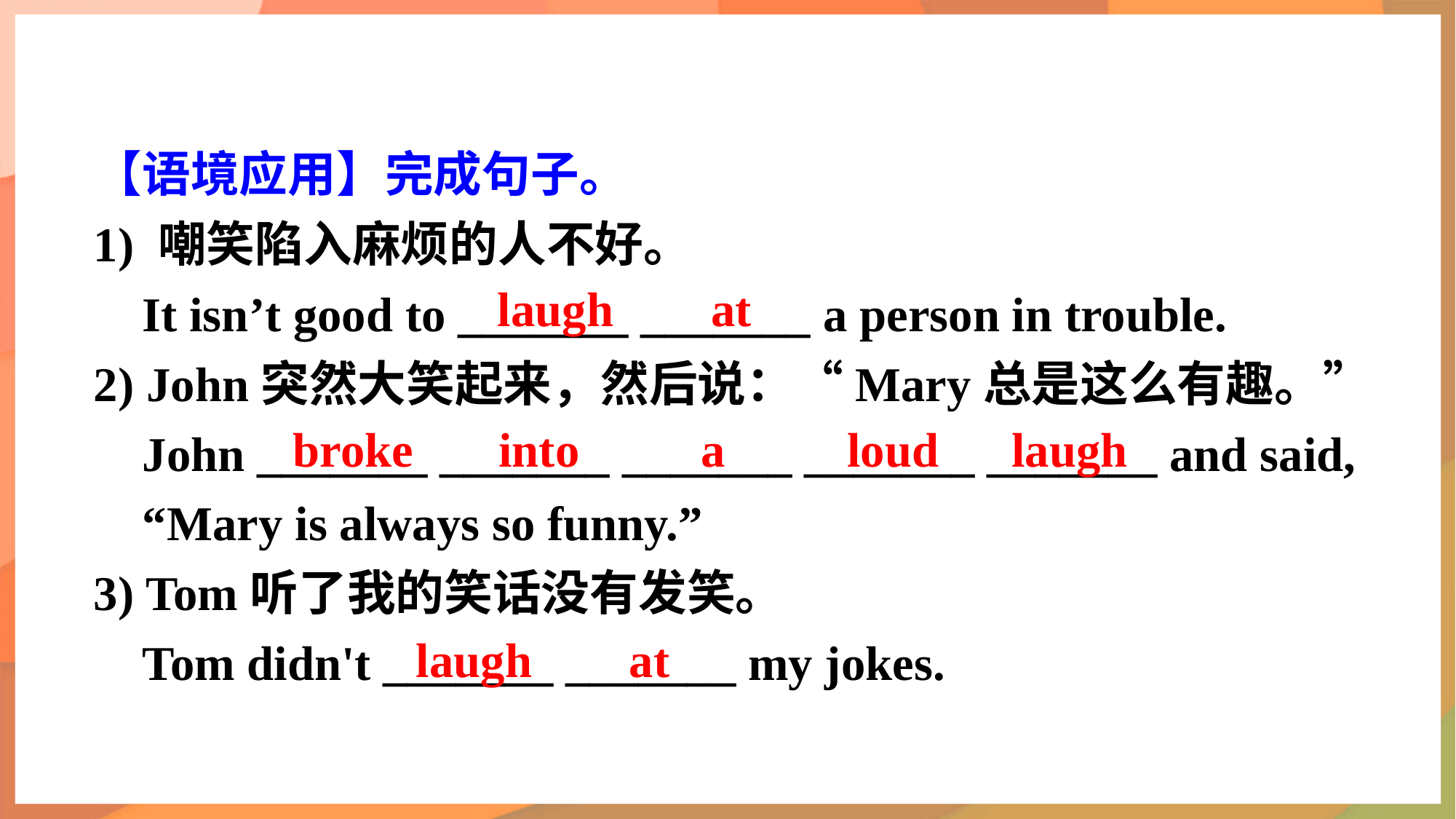

【语境应用】完成句子。
1) 嘲笑陷入麻烦的人不好。
    It isn’t good to _______ _______ a person in trouble.
2) John突然大笑起来，然后说：“Mary总是这么有趣。”
    John _______ _______ _______ _______ _______ and said,
    “Mary is always so funny.”
3) Tom听了我的笑话没有发笑。
    Tom didn't _______ _______ my jokes.
laugh        at
          broke       into          a          loud      laugh
laugh        at